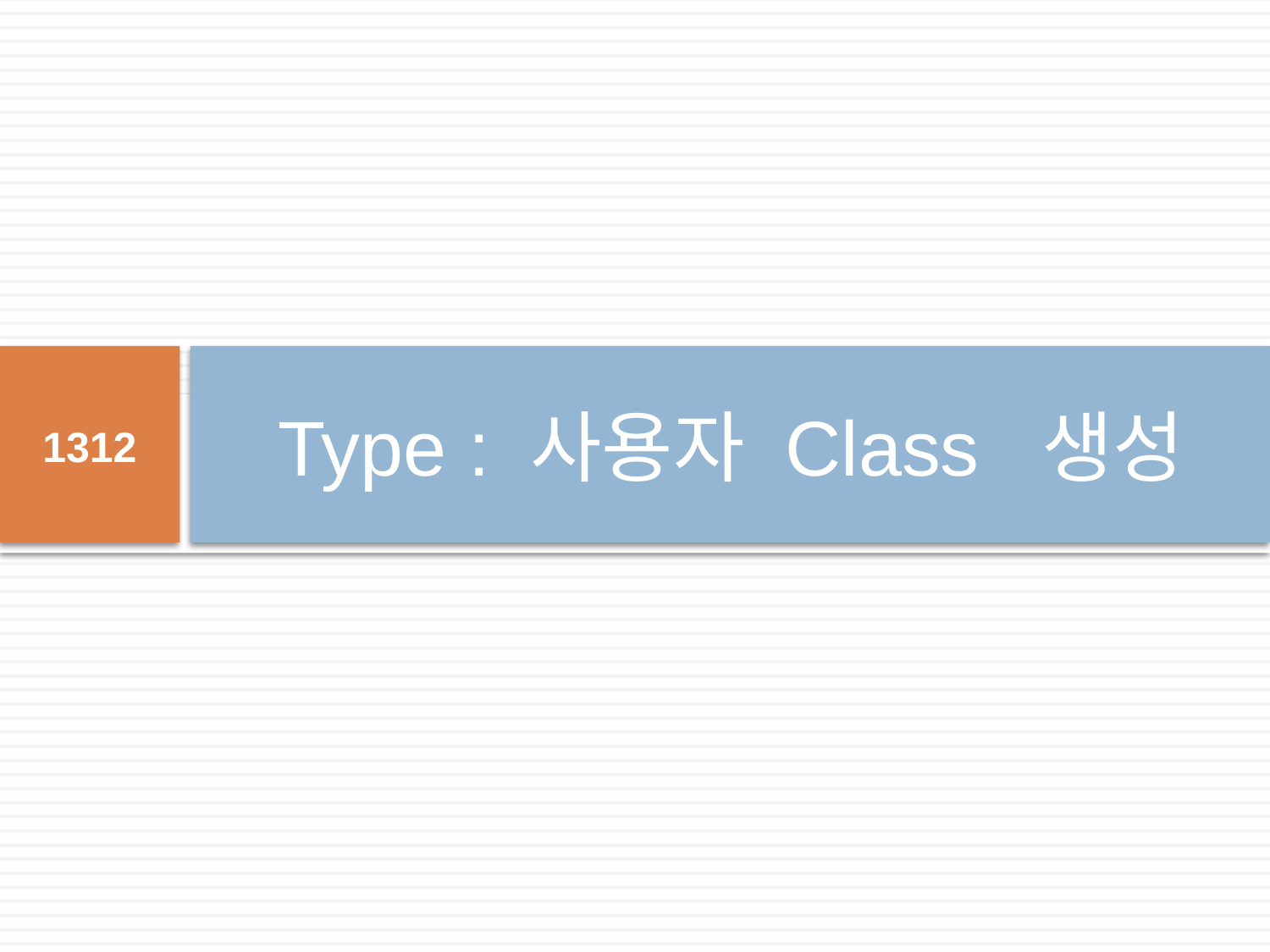

# Type : 사용자 Class  생성
1312